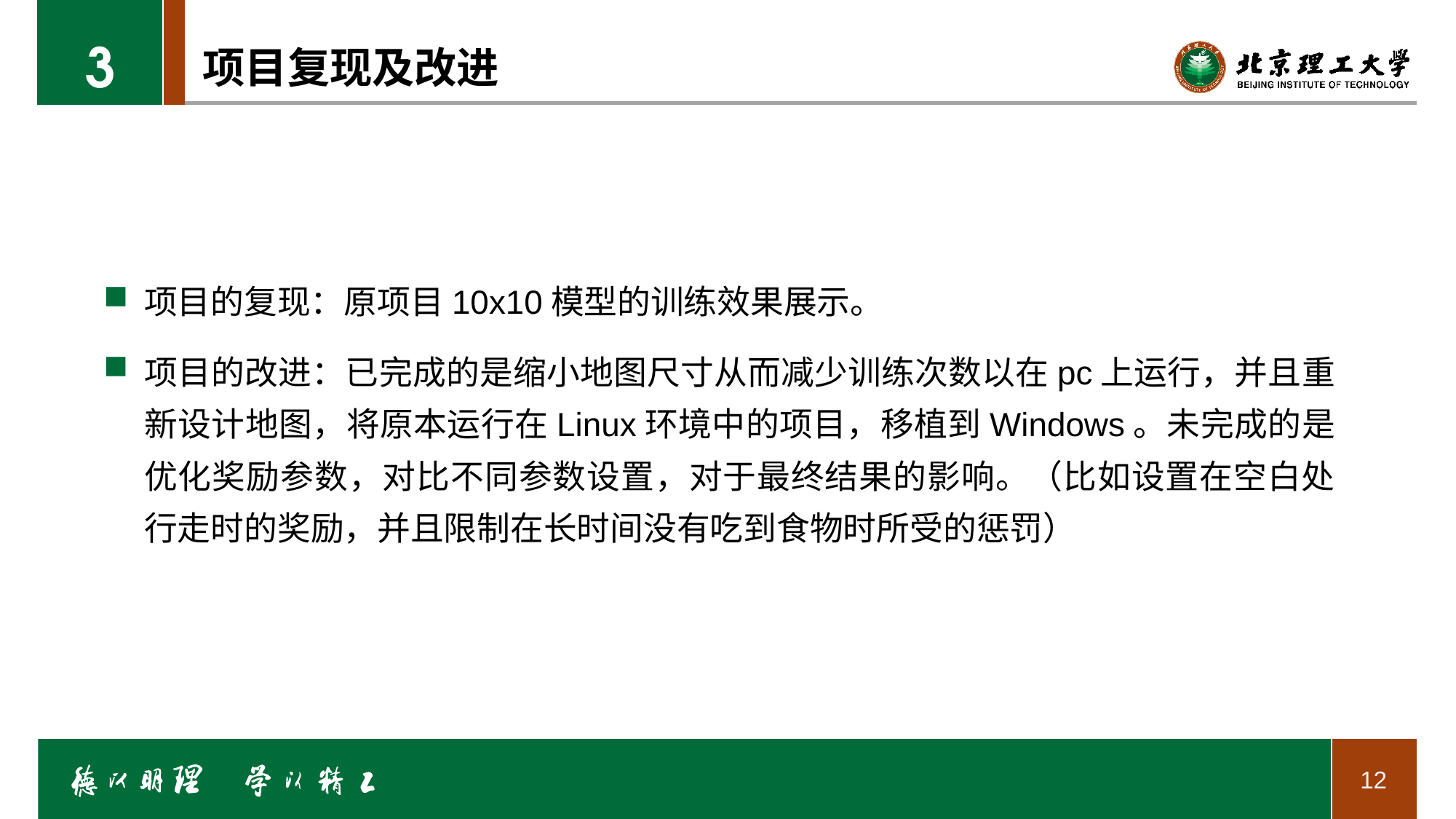

3
# 项目复现及改进
项目的复现：原项目10x10模型的训练效果展示。
项目的改进：已完成的是缩小地图尺寸从而减少训练次数以在pc上运行，并且重新设计地图，将原本运行在Linux环境中的项目，移植到Windows。未完成的是优化奖励参数，对比不同参数设置，对于最终结果的影响。（比如设置在空白处行走时的奖励，并且限制在长时间没有吃到食物时所受的惩罚）